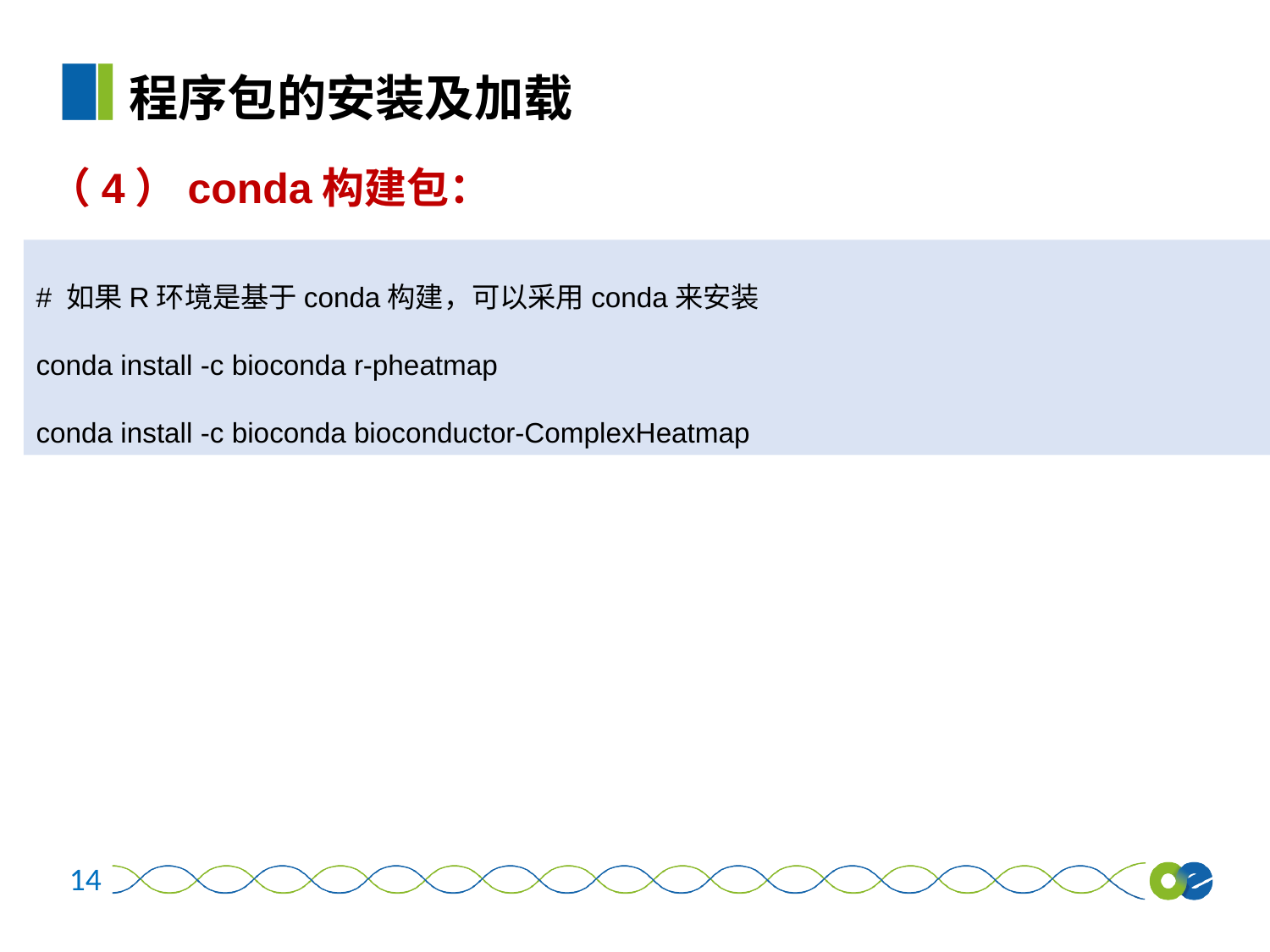

程序包的安装及加载
（4）conda构建包：
# 如果R环境是基于conda构建，可以采用conda来安装
conda install -c bioconda r-pheatmap
conda install -c bioconda bioconductor-ComplexHeatmap

14